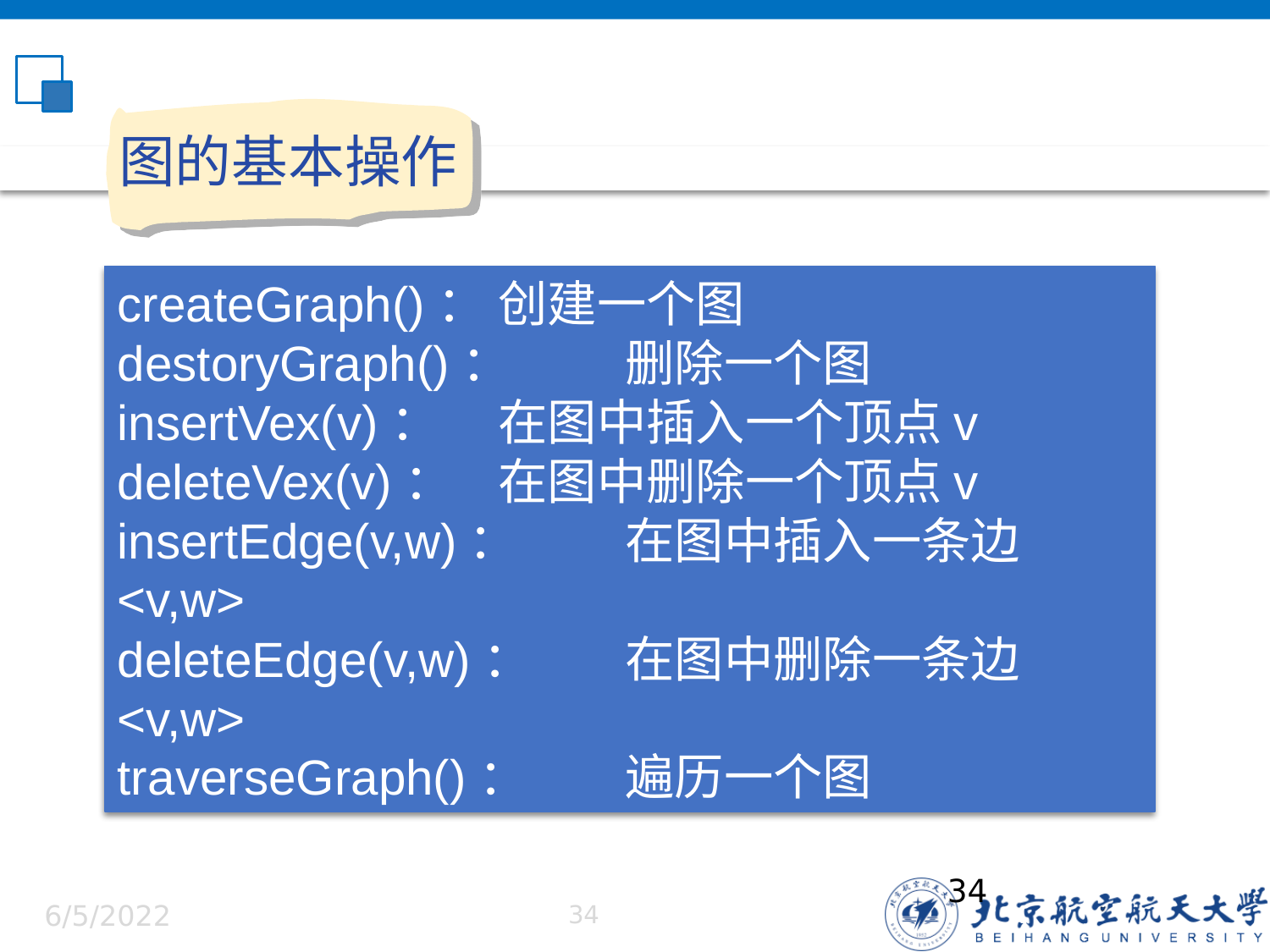

图的基本操作
createGraph()：	创建一个图
destoryGraph()：	删除一个图
insertVex(v)：	在图中插入一个顶点v
deleteVex(v)：	在图中删除一个顶点v
insertEdge(v,w)：	在图中插入一条边<v,w>
deleteEdge(v,w)：	在图中删除一条边<v,w>
traverseGraph()：	遍历一个图
34
6/5/2022
34